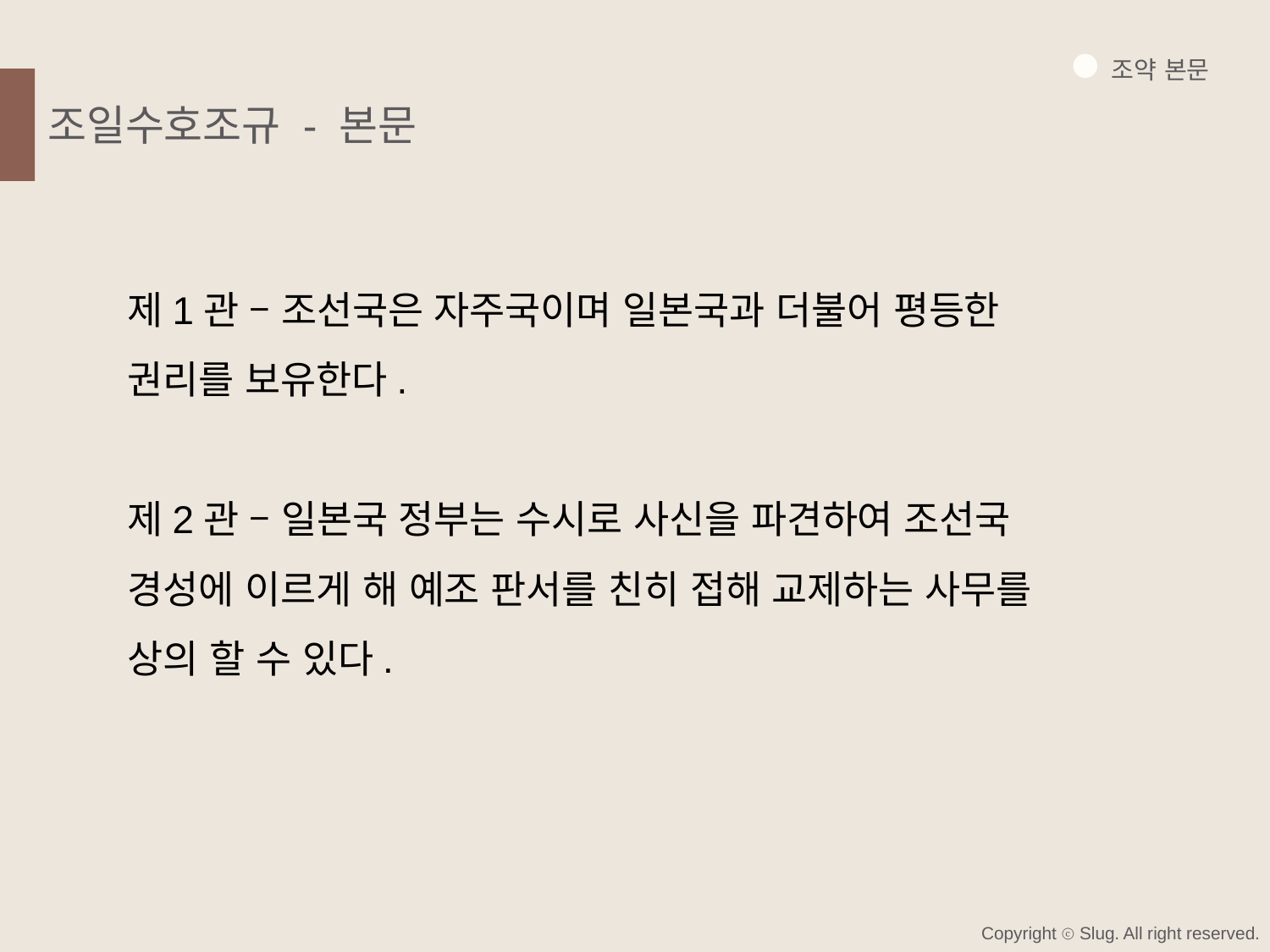

조약 본문

조일수호조규 - 본문
제1관 – 조선국은 자주국이며 일본국과 더불어 평등한 권리를 보유한다.

제2관 – 일본국 정부는 수시로 사신을 파견하여 조선국 경성에 이르게 해 예조 판서를 친히 접해 교제하는 사무를 상의 할 수 있다.